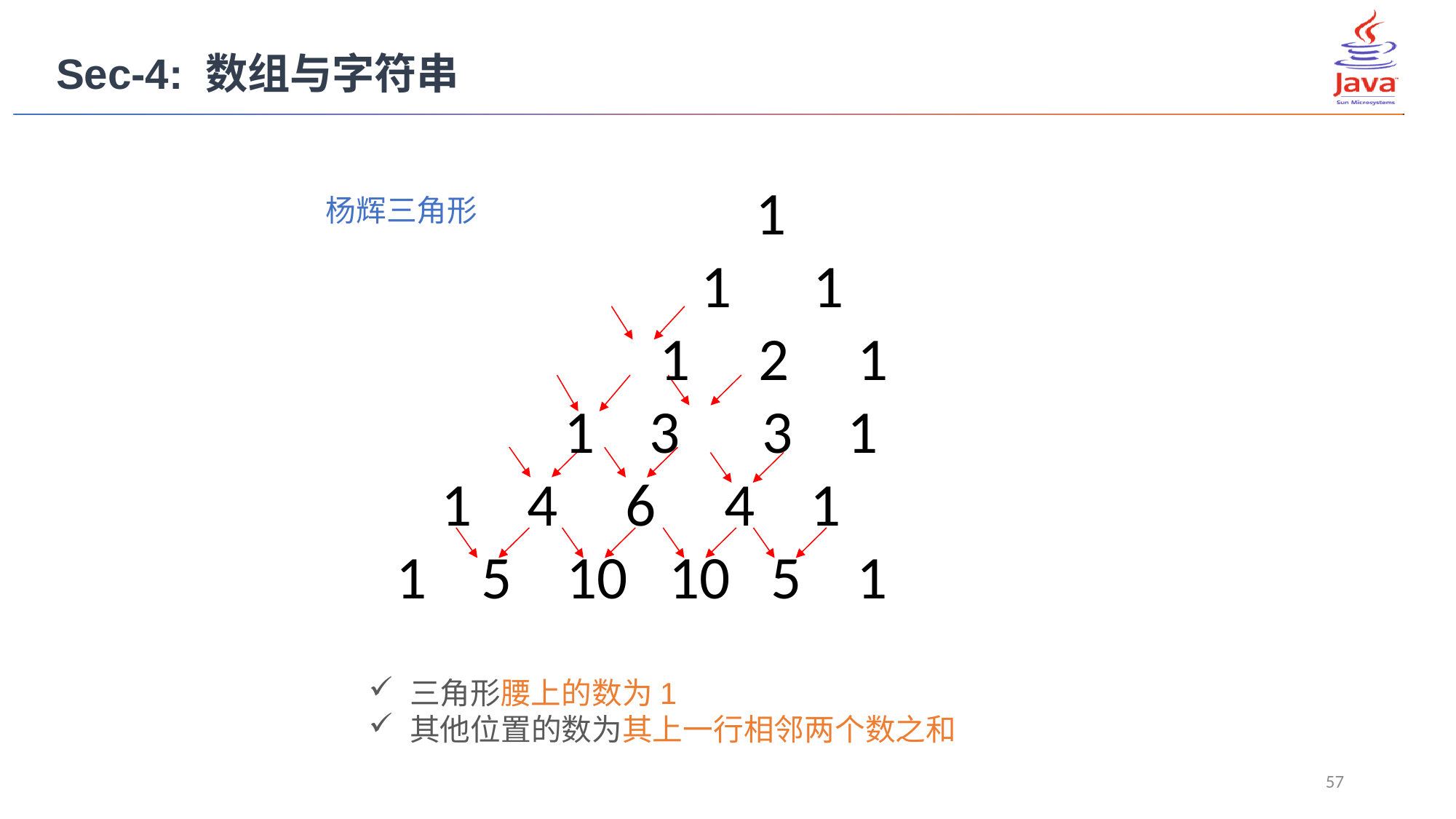

Sec-4: 数组与字符串
			       1
			   1      1
			1     2     1
		 1    3      3    1
	1    4     6     4    1
  1    5    10   10   5    1
杨辉三角形

三角形腰上的数为1
其他位置的数为其上一行相邻两个数之和
57